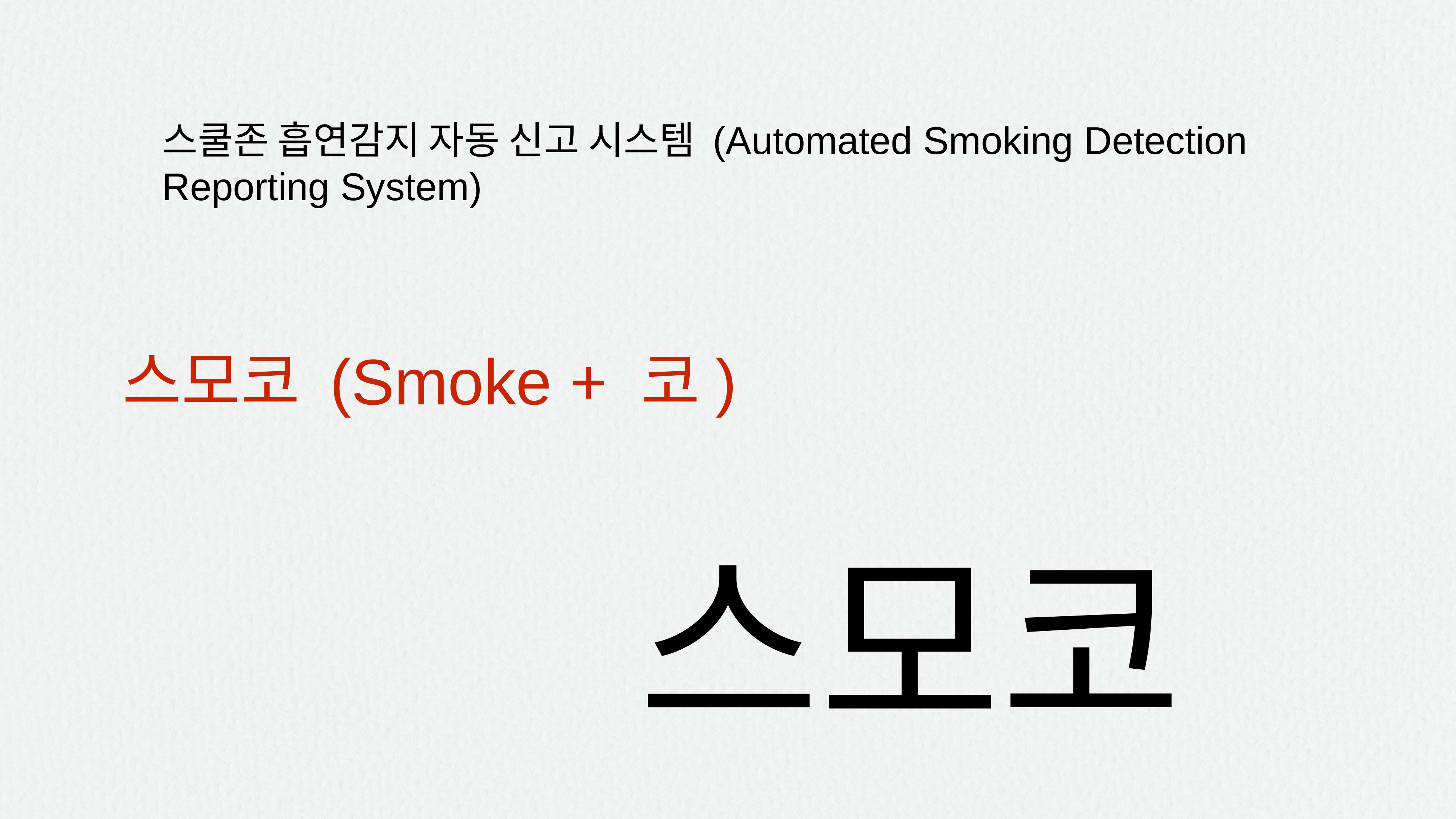

스쿨존 흡연감지 자동 신고 시스템 (Automated Smoking Detection Reporting System)
스모코 (Smoke + 코)
스모코